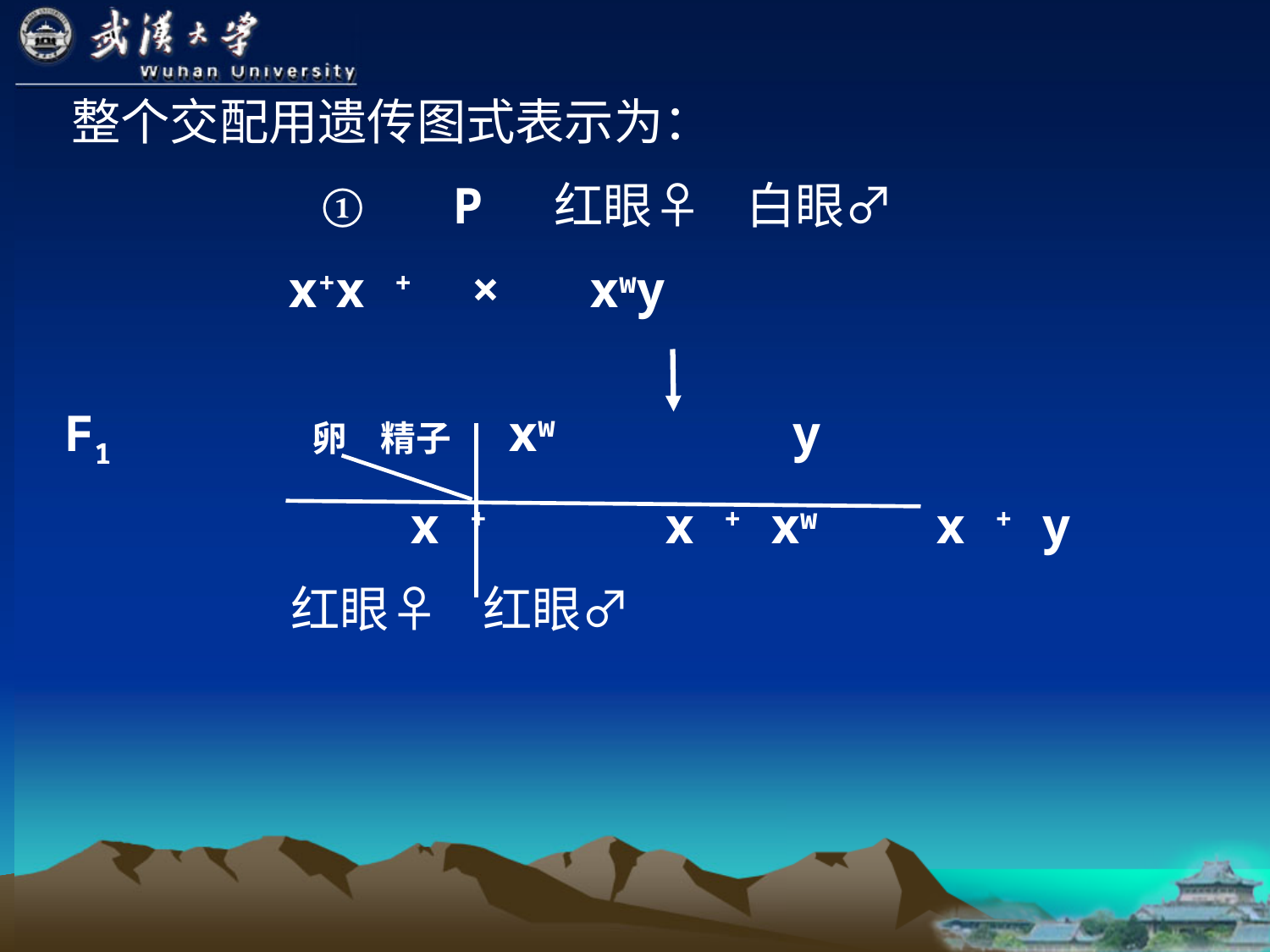

整个交配用遗传图式表示为：
         ①   P  红眼♀    白眼♂
                        x+x +  ×   xwy

 F1           卵   精子    xw        y
            x +      x + xw    x + y
                    红眼♀    红眼♂